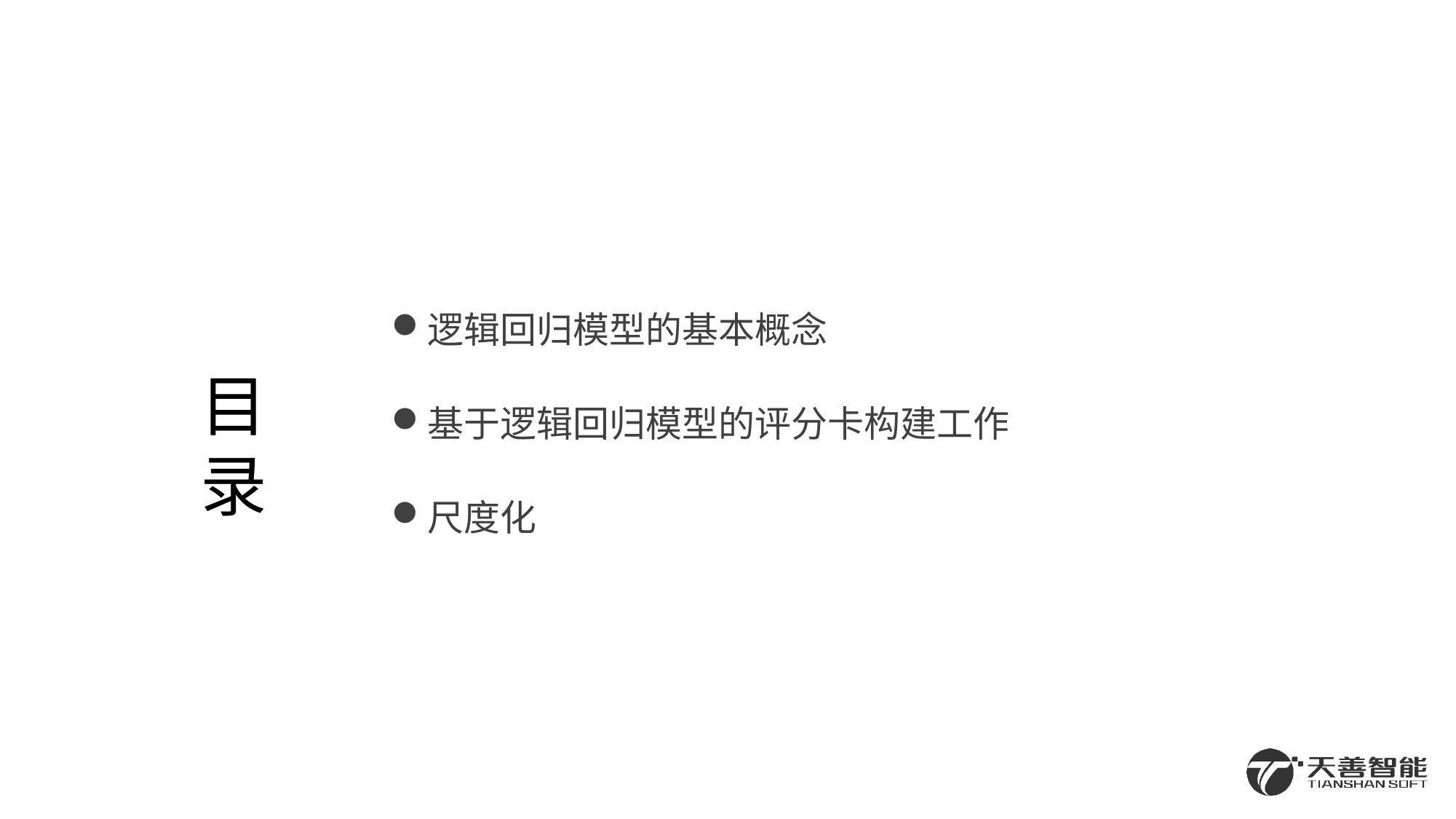

#
逻辑回归模型的基本概念
基于逻辑回归模型的评分卡构建工作
尺度化
目
录